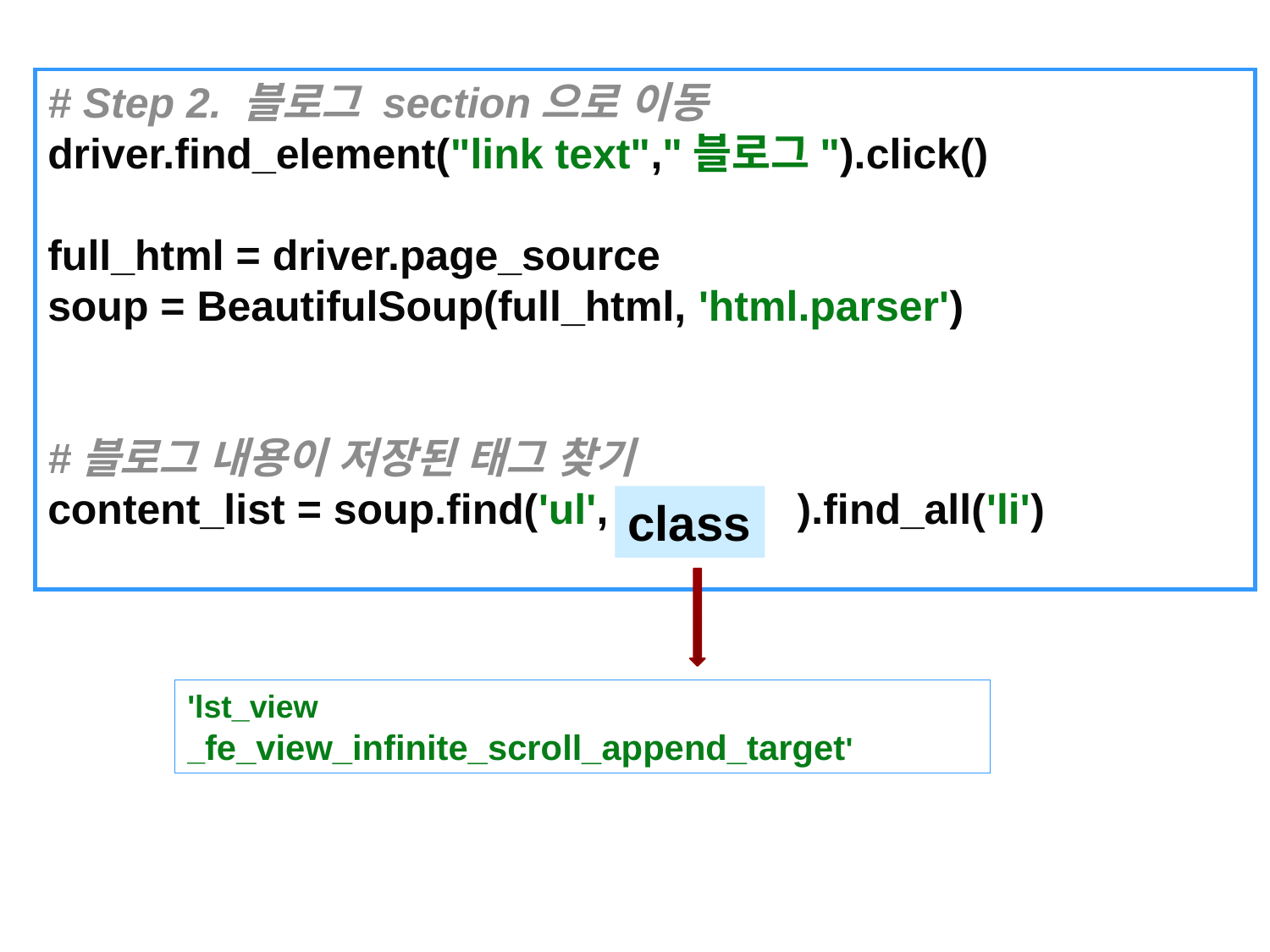

# Step 2. 블로그 section으로 이동 driver.find_element("link text","블로그").click() full_html = driver.page_source soup = BeautifulSoup(full_html, 'html.parser')
#블로그 내용이 저장된 태그 찾기
content_list = soup.find('ul',                ).find_all('li')
class

'lst_view _fe_view_infinite_scroll_append_target'